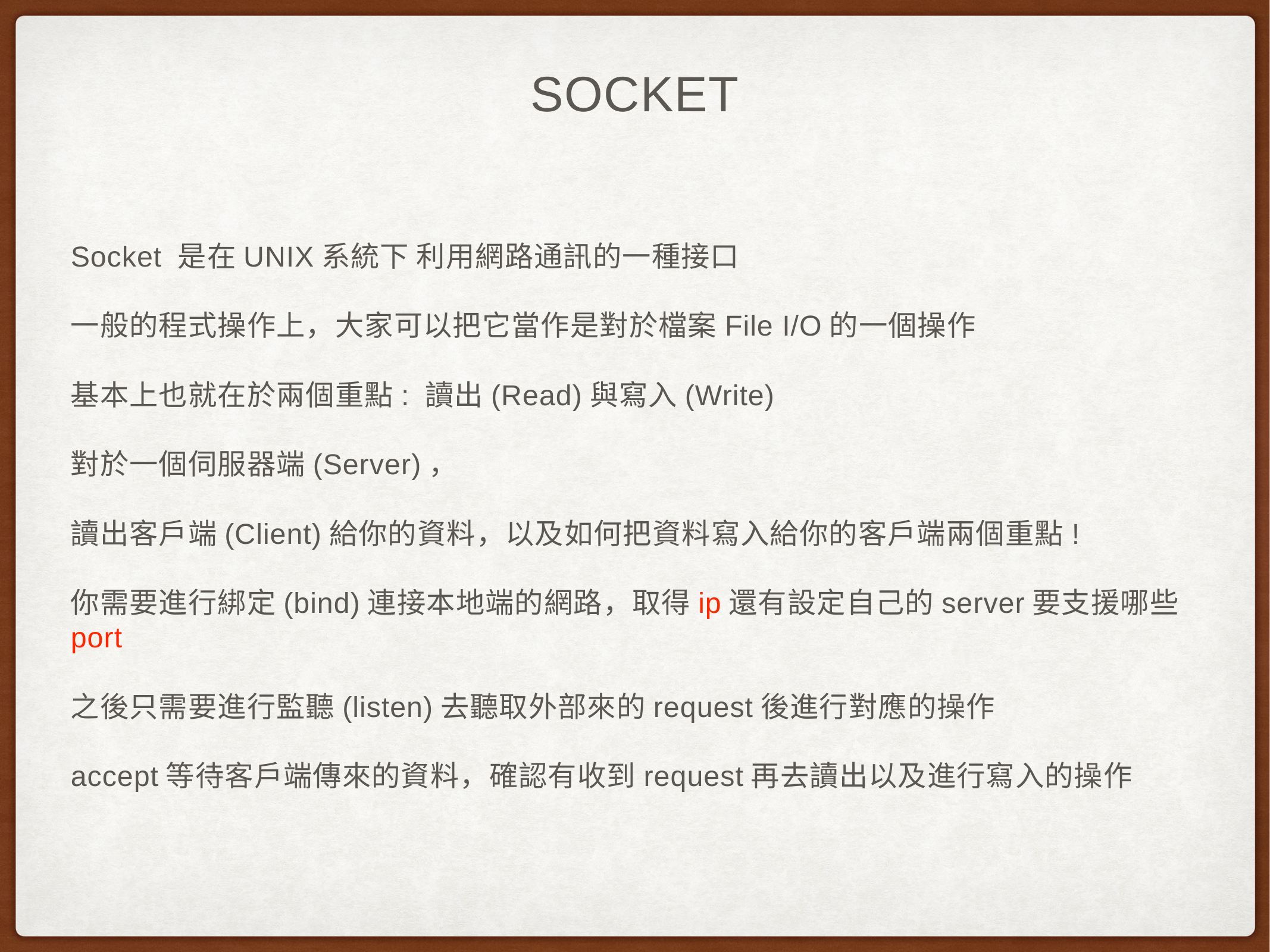

# Socket
Socket 是在UNIX系統下 利用網路通訊的一種接口
一般的程式操作上，大家可以把它當作是對於檔案File I/O的一個操作
基本上也就在於兩個重點: 讀出(Read)與寫入(Write)
對於一個伺服器端(Server)，
讀出客戶端(Client)給你的資料，以及如何把資料寫入給你的客戶端兩個重點!
你需要進行綁定(bind)連接本地端的網路，取得ip還有設定自己的server要支援哪些port
之後只需要進行監聽(listen)去聽取外部來的request後進行對應的操作
accept等待客戶端傳來的資料，確認有收到request再去讀出以及進行寫入的操作